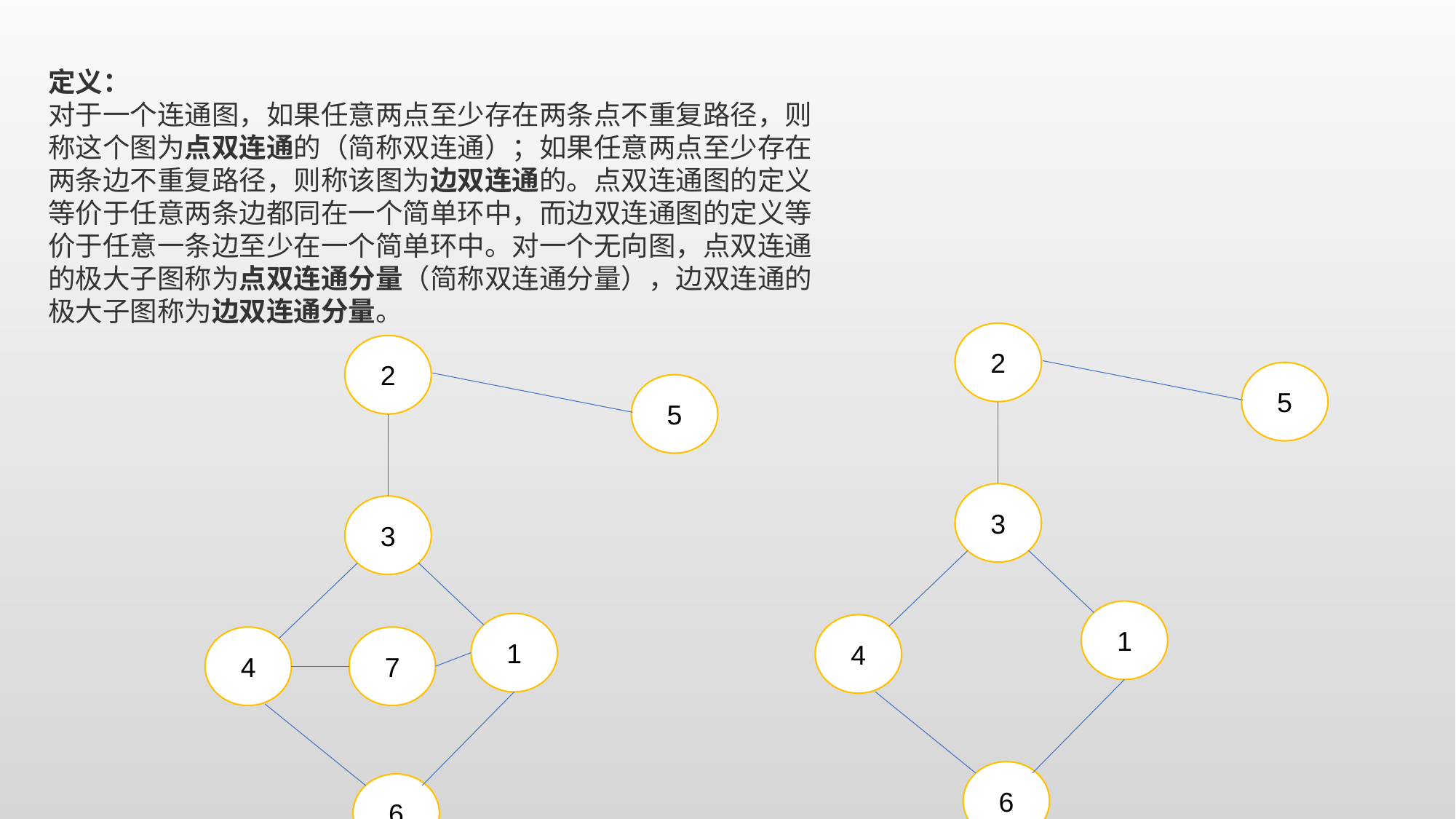

定义： 
对于一个连通图，如果任意两点至少存在两条点不重复路径，则称这个图为点双连通的（简称双连通）；如果任意两点至少存在两条边不重复路径，则称该图为边双连通的。点双连通图的定义等价于任意两条边都同在一个简单环中，而边双连通图的定义等价于任意一条边至少在一个简单环中。对一个无向图，点双连通的极大子图称为点双连通分量（简称双连通分量），边双连通的极大子图称为边双连通分量。
2
2
5
5
3
3
1
1
4
4
7
6
6